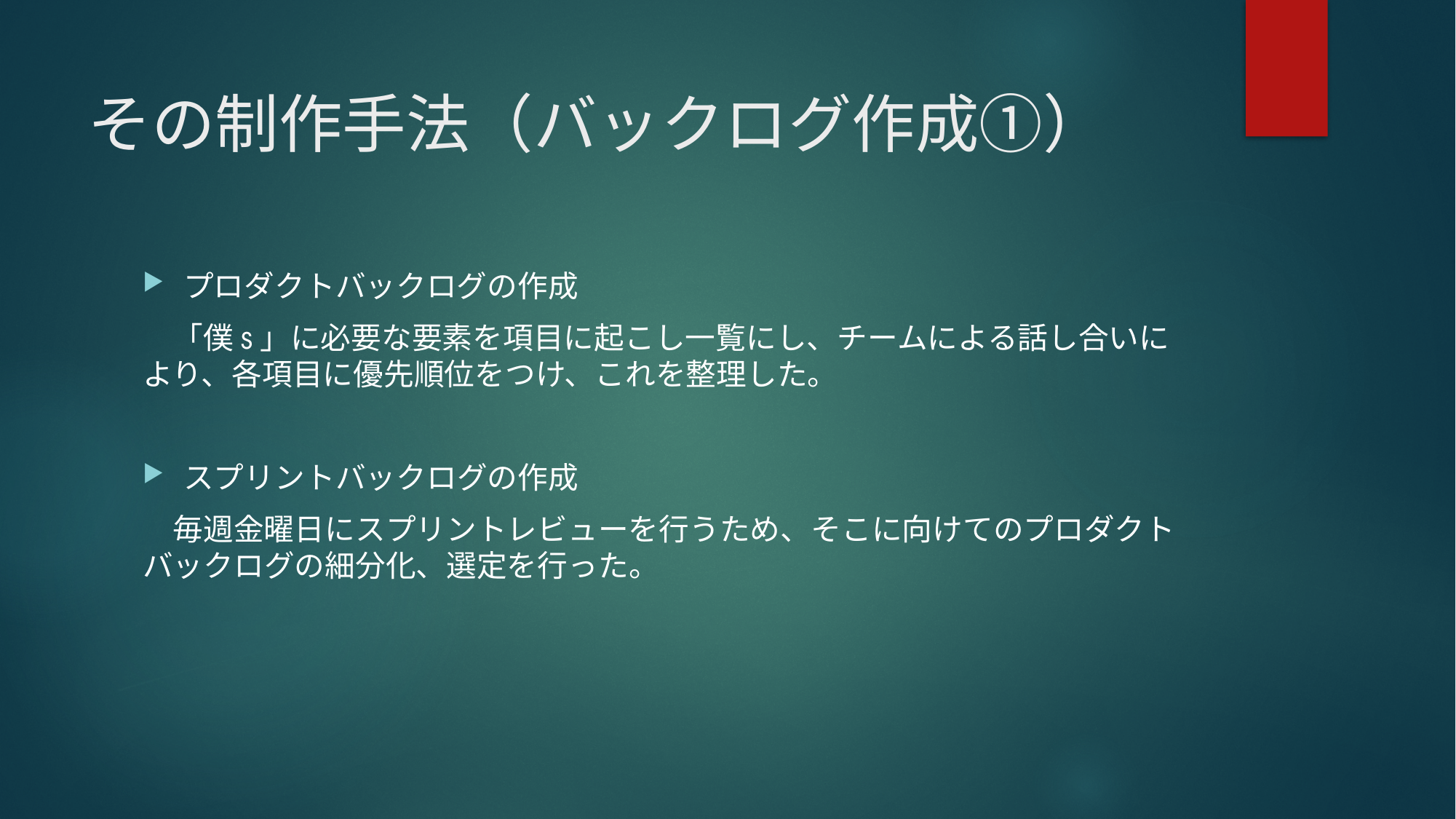

# その制作手法（バックログ作成①）
プロダクトバックログの作成
　「僕s」に必要な要素を項目に起こし一覧にし、チームによる話し合いにより、各項目に優先順位をつけ、これを整理した。

スプリントバックログの作成
　毎週金曜日にスプリントレビューを行うため、そこに向けてのプロダクトバックログの細分化、選定を行った。